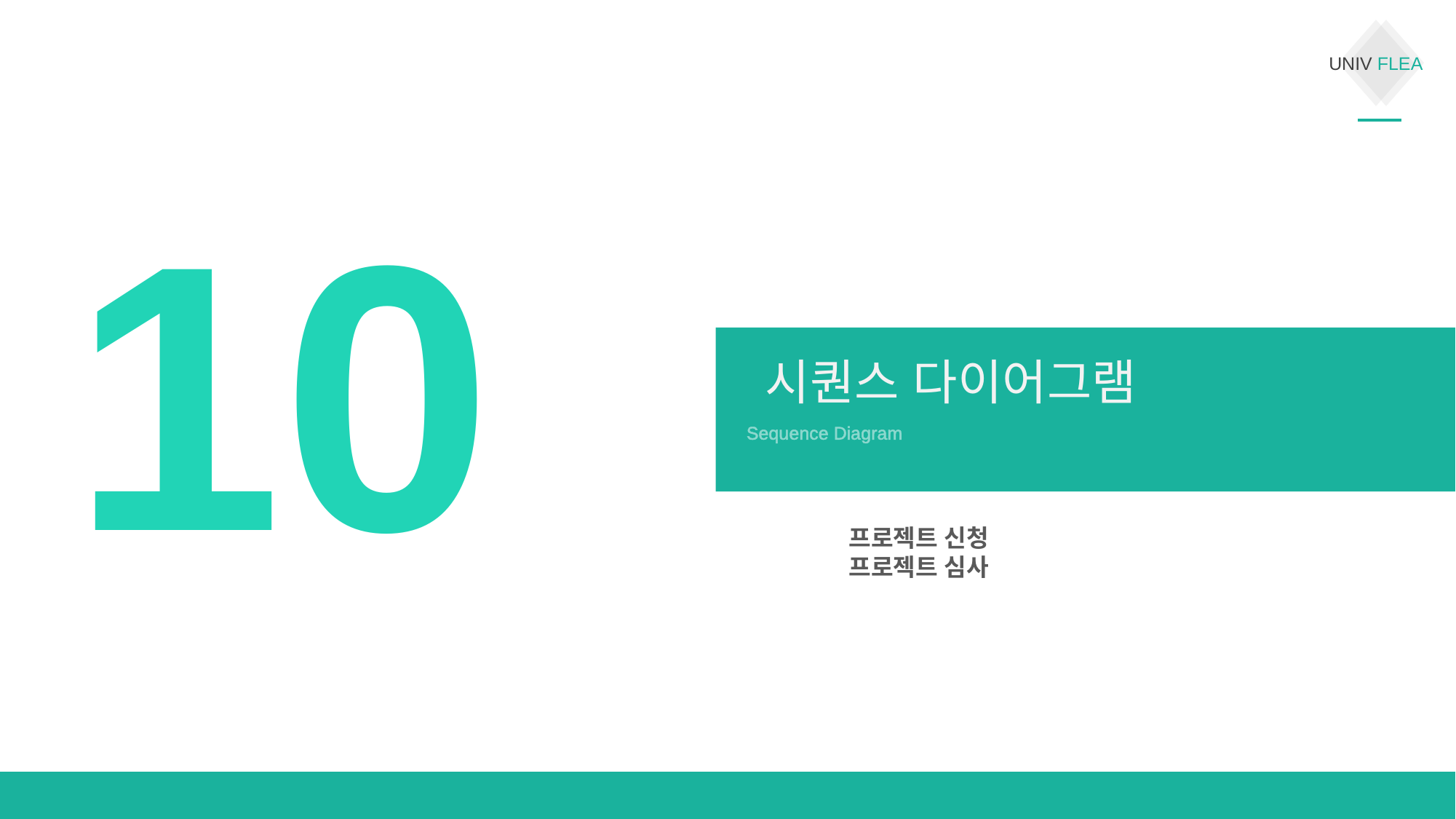

10

시퀀스 다이어그램
Sequence Diagram
프로젝트 신청
프로젝트 심사